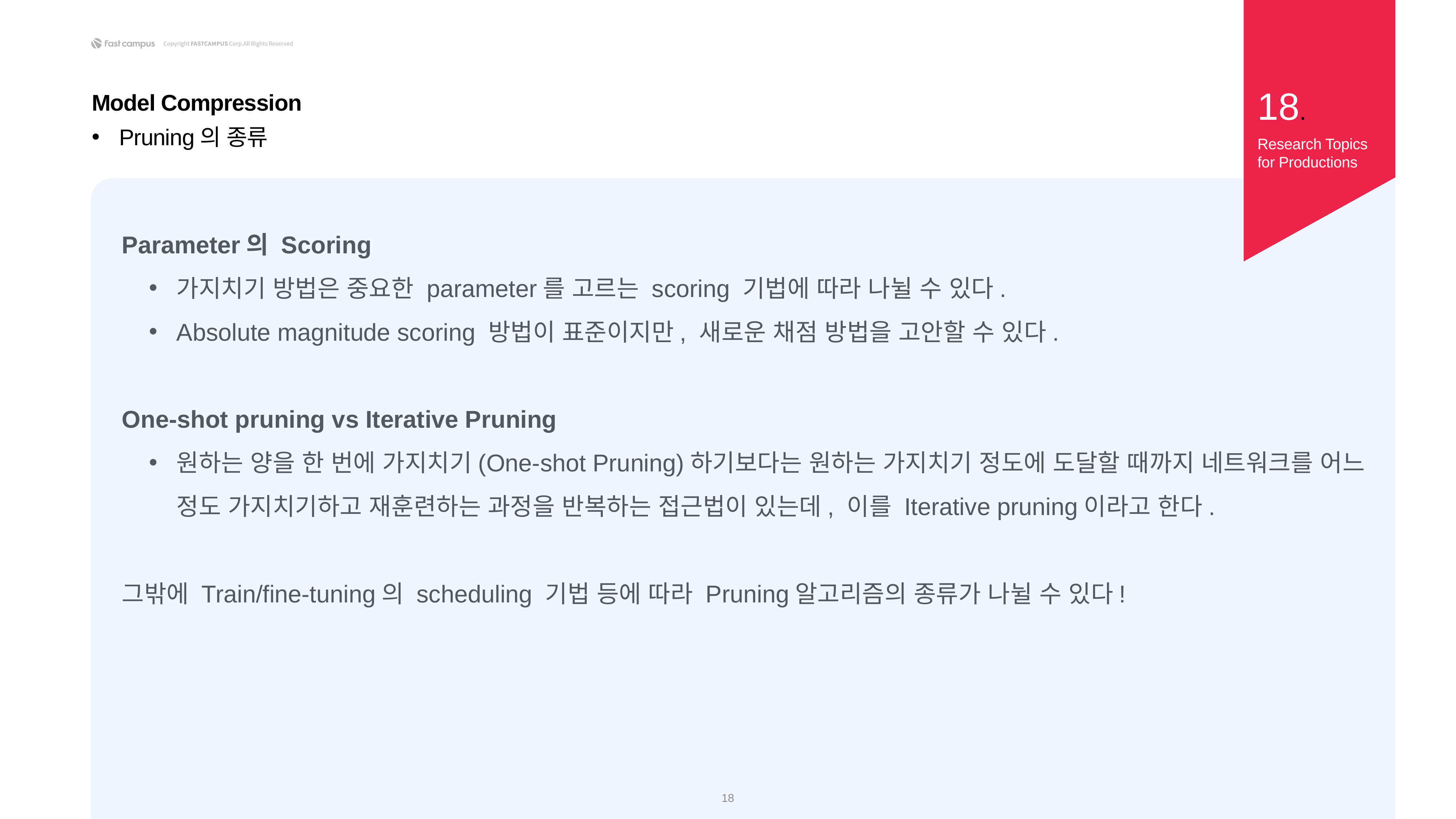

18.
Model Compression
Pruning의 종류
Research Topics
for Productions
Parameter의 Scoring
가지치기 방법은 중요한 parameter를 고르는 scoring 기법에 따라 나뉠 수 있다.
Absolute magnitude scoring 방법이 표준이지만, 새로운 채점 방법을 고안할 수 있다.

One-shot pruning vs Iterative Pruning
원하는 양을 한 번에 가지치기(One-shot Pruning)하기보다는 원하는 가지치기 정도에 도달할 때까지 네트워크를 어느 정도 가지치기하고 재훈련하는 과정을 반복하는 접근법이 있는데, 이를 Iterative pruning이라고 한다.

그밖에 Train/fine-tuning의 scheduling 기법 등에 따라 Pruning알고리즘의 종류가 나뉠 수 있다!
18